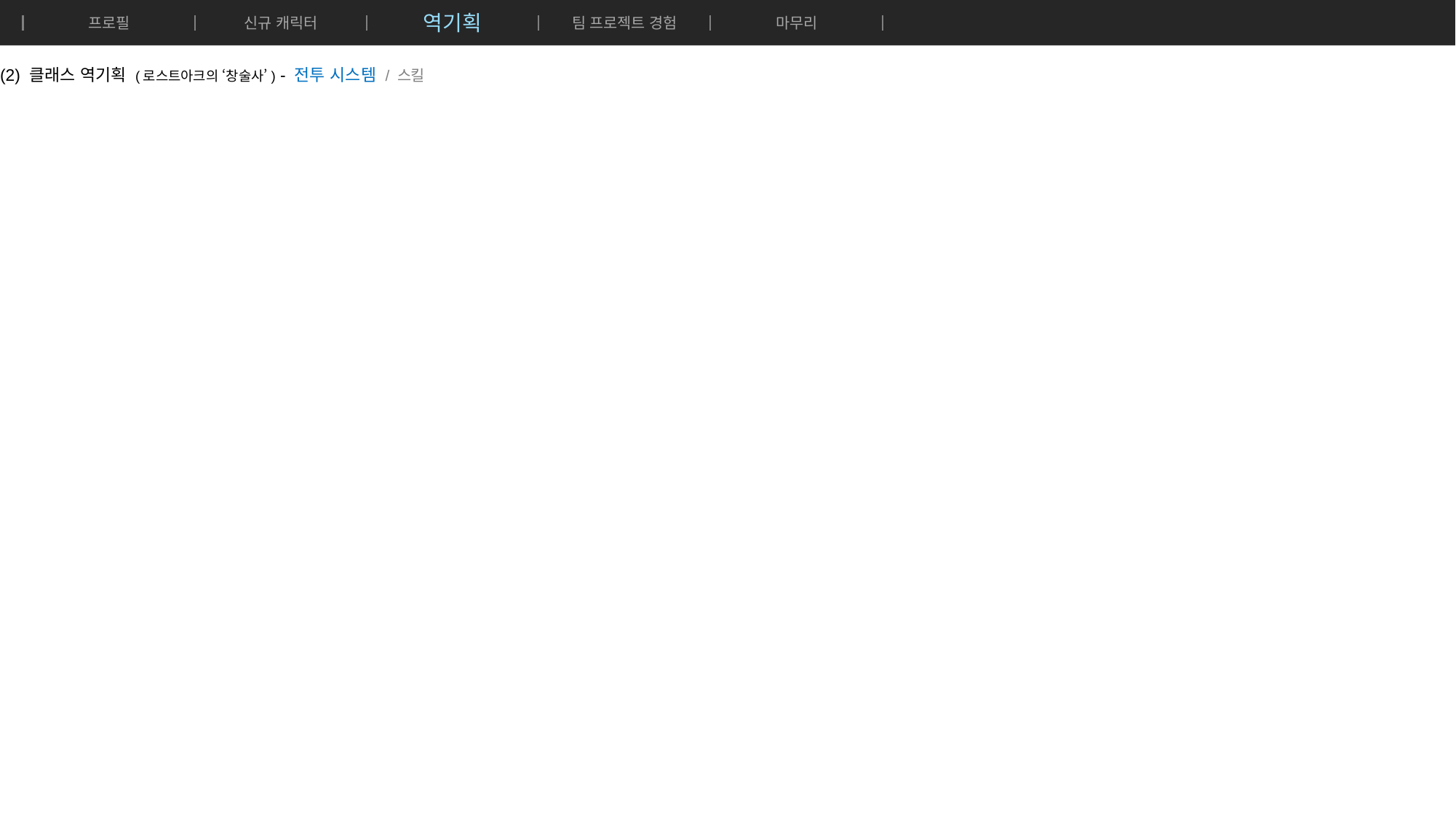

프로필

신규 캐릭터

역기획

팀 프로젝트 경험

마무리
(2) 클래스 역기획 (로스트아크의 ‘창술사’) - 전투 시스템 / 스킬